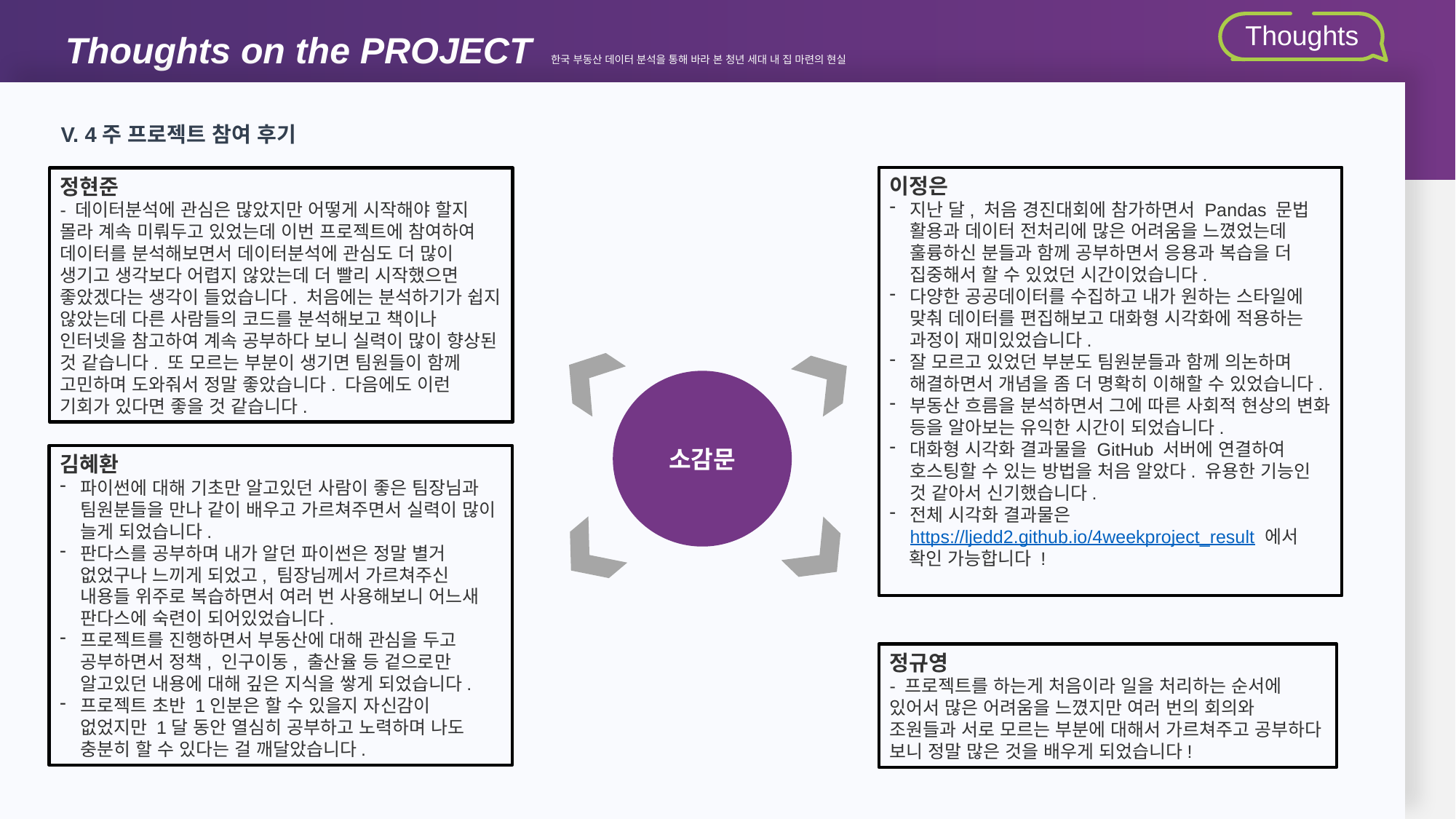

Thoughts on the PROJECT 한국 부동산 데이터 분석을 통해 바라 본 청년 세대 내 집 마련의 현실
Thoughts

V. 4주 프로젝트 참여 후기
이정은
지난 달, 처음 경진대회에 참가하면서 Pandas 문법 활용과 데이터 전처리에 많은 어려움을 느꼈었는데 훌륭하신 분들과 함께 공부하면서 응용과 복습을 더 집중해서 할 수 있었던 시간이었습니다.
다양한 공공데이터를 수집하고 내가 원하는 스타일에 맞춰 데이터를 편집해보고 대화형 시각화에 적용하는 과정이 재미있었습니다.
잘 모르고 있었던 부분도 팀원분들과 함께 의논하며 해결하면서 개념을 좀 더 명확히 이해할 수 있었습니다.
부동산 흐름을 분석하면서 그에 따른 사회적 현상의 변화 등을 알아보는 유익한 시간이 되었습니다.
대화형 시각화 결과물을 GitHub 서버에 연결하여 호스팅할 수 있는 방법을 처음 알았다. 유용한 기능인 것 같아서 신기했습니다.
전체 시각화 결과물은https://ljedd2.github.io/4weekproject_result 에서
   확인 가능합니다 !

정현준
- 데이터분석에 관심은 많았지만 어떻게 시작해야 할지 몰라 계속 미뤄두고 있었는데 이번 프로젝트에 참여하여 데이터를 분석해보면서 데이터분석에 관심도 더 많이 생기고 생각보다 어렵지 않았는데 더 빨리 시작했으면 좋았겠다는 생각이 들었습니다. 처음에는 분석하기가 쉽지 않았는데 다른 사람들의 코드를 분석해보고 책이나 인터넷을 참고하여 계속 공부하다 보니 실력이 많이 향상된 것 같습니다. 또 모르는 부분이 생기면 팀원들이 함께 고민하며 도와줘서 정말 좋았습니다. 다음에도 이런 기회가 있다면 좋을 것 같습니다.

소감문
김혜환
파이썬에 대해 기초만 알고있던 사람이 좋은 팀장님과 팀원분들을 만나 같이 배우고 가르쳐주면서 실력이 많이 늘게 되었습니다.
판다스를 공부하며 내가 알던 파이썬은 정말 별거 없었구나 느끼게 되었고, 팀장님께서 가르쳐주신 내용들 위주로 복습하면서 여러 번 사용해보니 어느새 판다스에 숙련이 되어있었습니다.
프로젝트를 진행하면서 부동산에 대해 관심을 두고 공부하면서 정책, 인구이동, 출산율 등 겉으로만 알고있던 내용에 대해 깊은 지식을 쌓게 되었습니다.
프로젝트 초반 1인분은 할 수 있을지 자신감이 없었지만 1달 동안 열심히 공부하고 노력하며 나도 충분히 할 수 있다는 걸 깨달았습니다.

정규영
- 프로젝트를 하는게 처음이라 일을 처리하는 순서에 있어서 많은 어려움을 느꼈지만 여러 번의 회의와 조원들과 서로 모르는 부분에 대해서 가르쳐주고 공부하다 보니 정말 많은 것을 배우게 되었습니다!